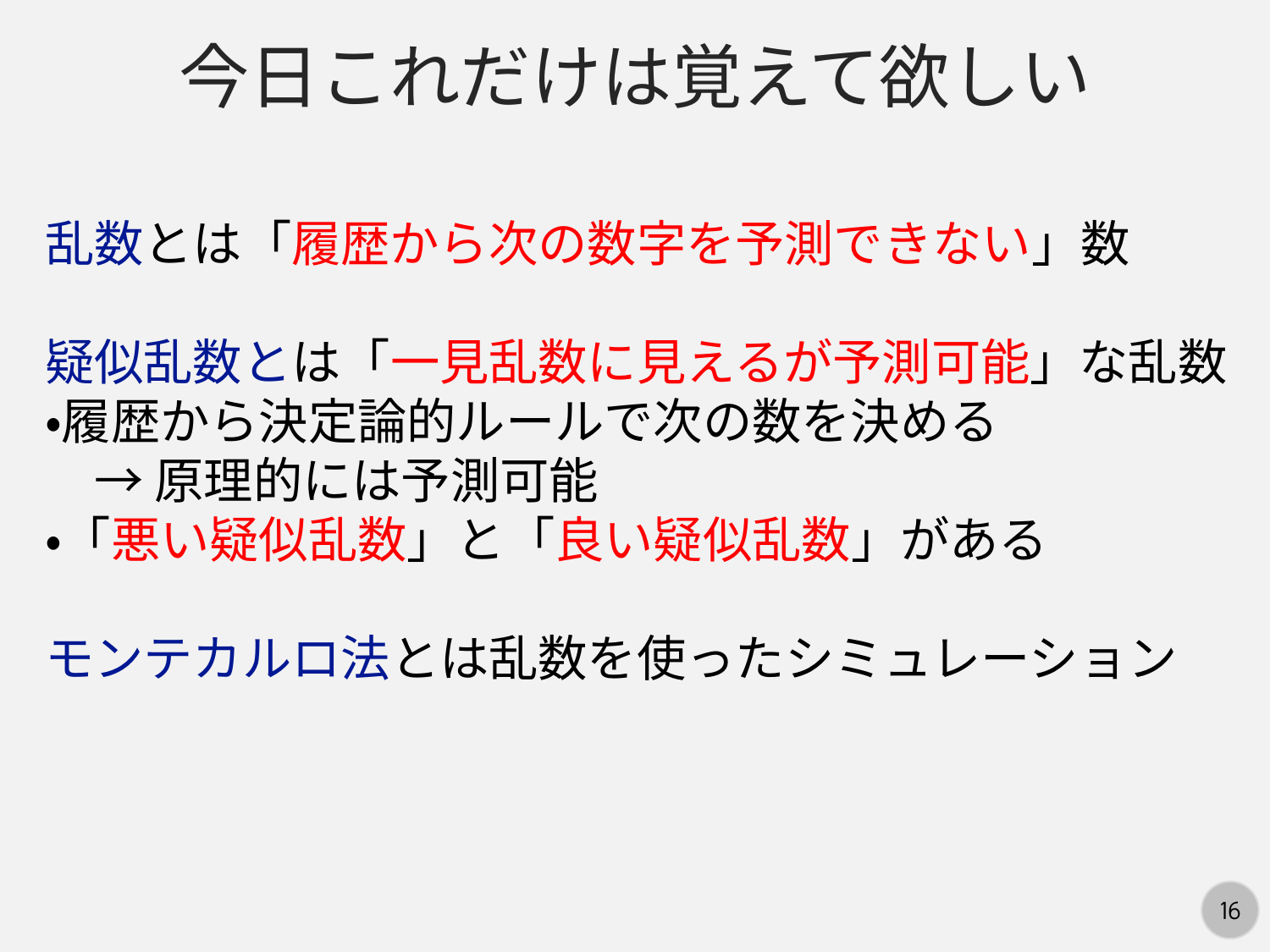

今日これだけは覚えて欲しい
乱数とは「履歴から次の数字を予測できない」数

疑似乱数とは「一見乱数に見えるが予測可能」な乱数
・履歴から決定論的ルールで次の数を決める
　→ 原理的には予測可能
・「悪い疑似乱数」と「良い疑似乱数」がある

モンテカルロ法とは乱数を使ったシミュレーション